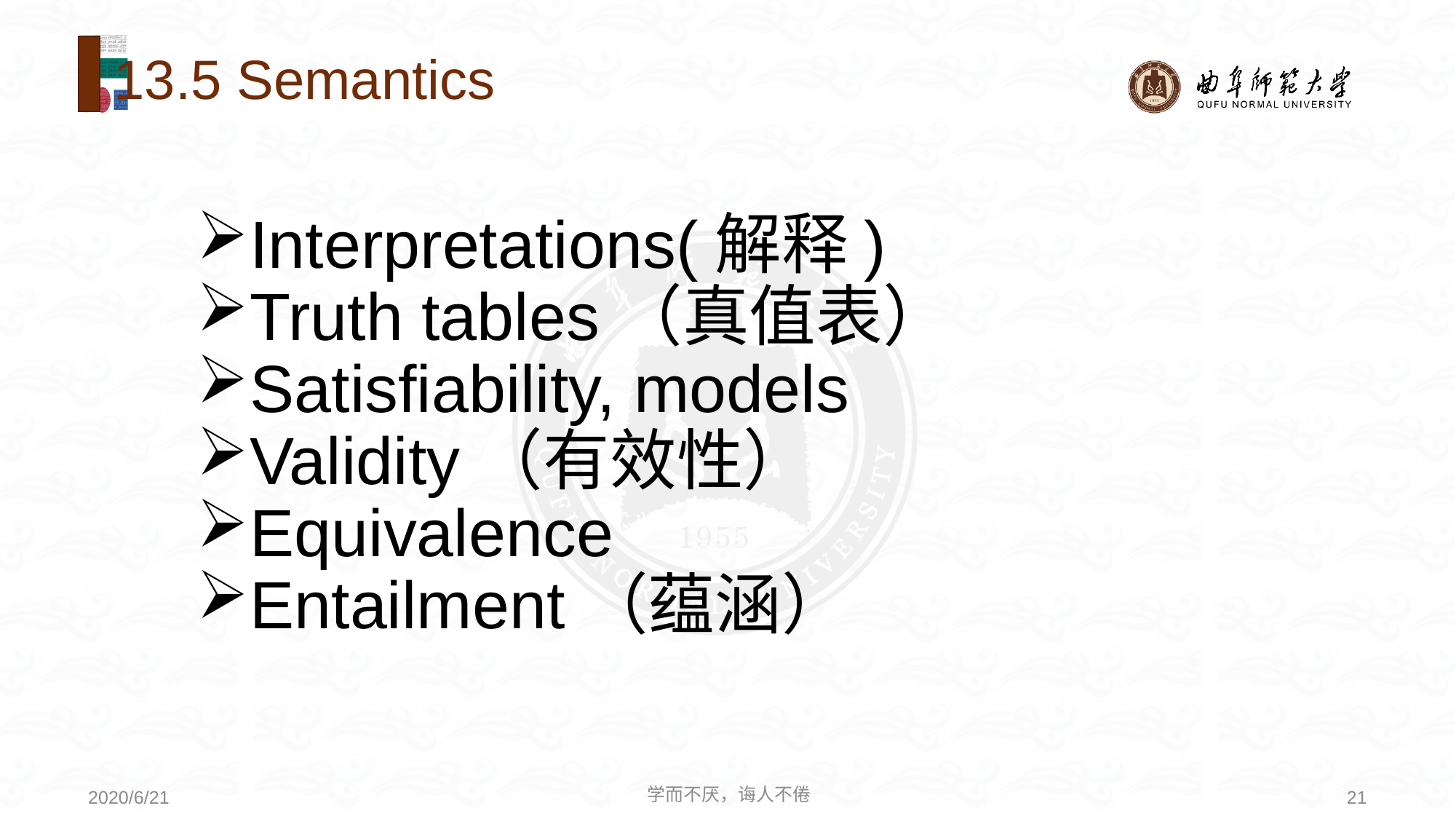

# 13.5 Semantics
Interpretations(解释)
Truth tables（真值表）
Satisfiability, models
Validity（有效性）
Equivalence
Entailment（蕴涵）
学而不厌，诲人不倦
21
2020/6/21